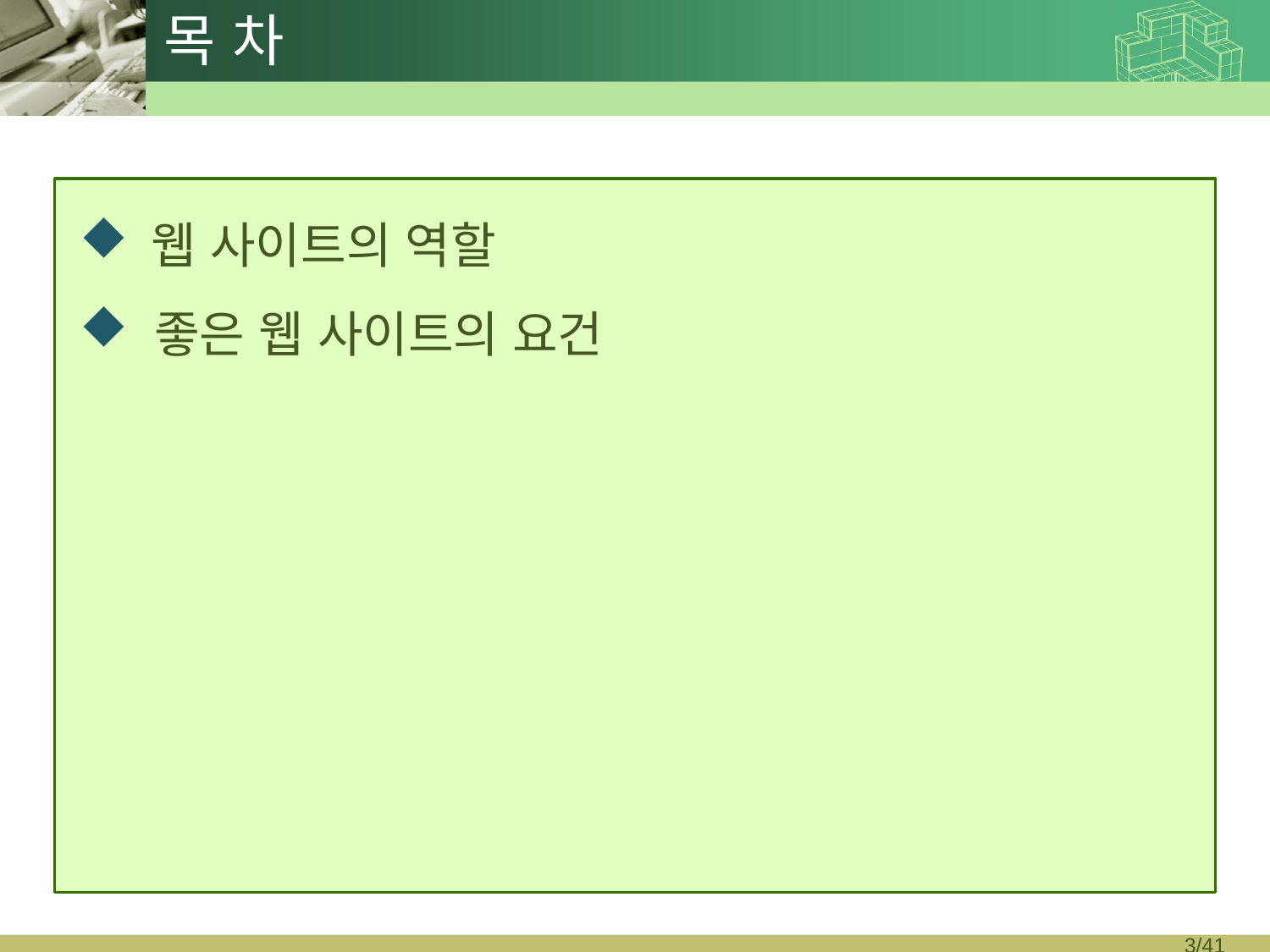

# 목 차
 웹 사이트의 역할
 좋은 웹 사이트의 요건